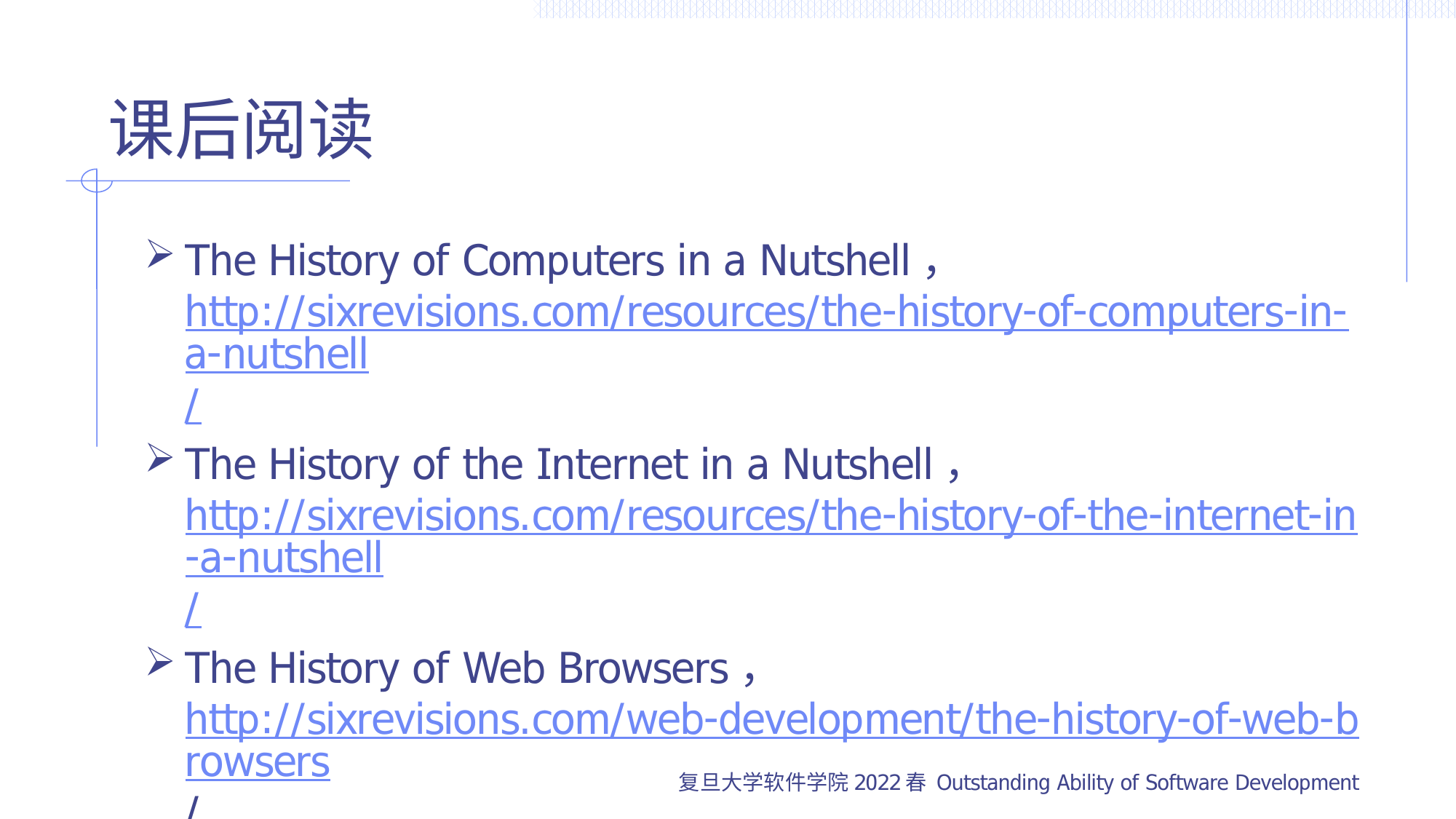

# 课后阅读
The History of Computers in a Nutshell，http://sixrevisions.com/resources/the-history-of-computers-in-a-nutshell/
The History of the Internet in a Nutshell，http://sixrevisions.com/resources/the-history-of-the-internet-in-a-nutshell/
The History of Web Browsers，http://sixrevisions.com/web-development/the-history-of-web-browsers/